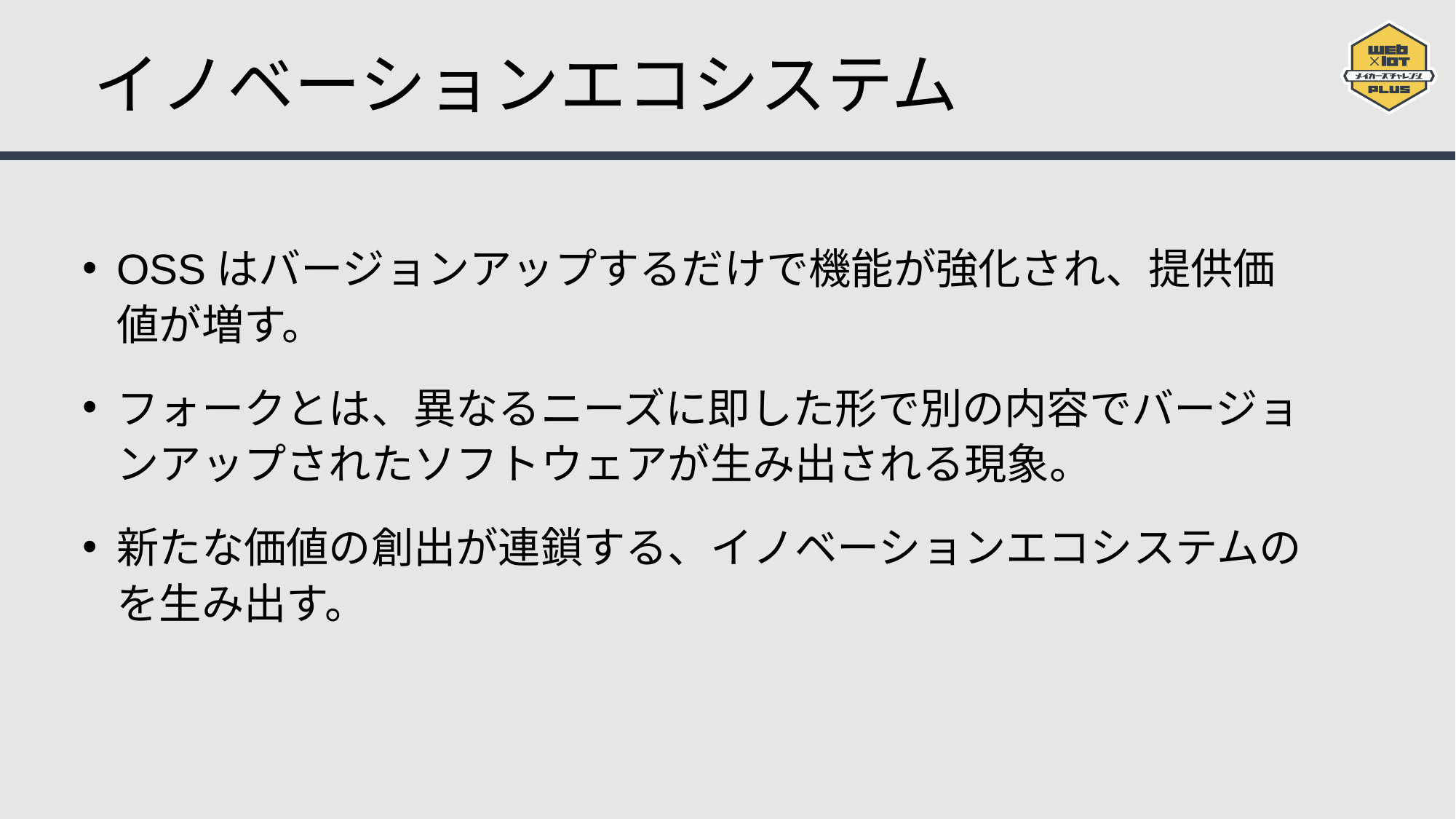

# イノベーションエコシステム
OSSはバージョンアップするだけで機能が強化され、提供価値が増す。
フォークとは、異なるニーズに即した形で別の内容でバージョンアップされたソフトウェアが生み出される現象。
新たな価値の創出が連鎖する、イノベーションエコシステムのを生み出す。